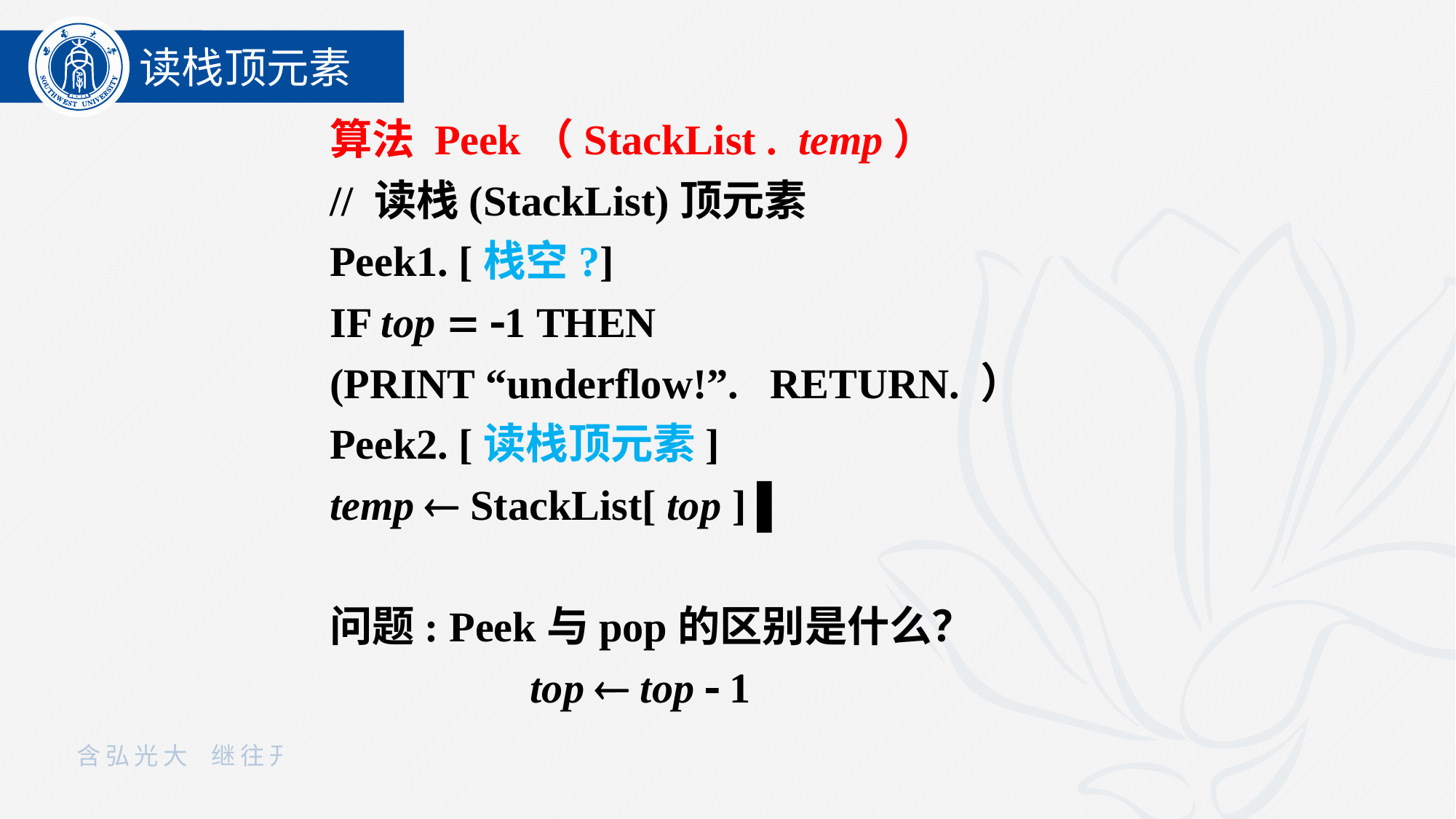

读栈顶元素
算法 Peek（StackList .  temp）
// 读栈(StackList)顶元素
Peek1. [栈空?]
IF top = −1 THEN
(PRINT “underflow!”.   RETURN. ）
Peek2. [读栈顶元素]
temp ← StackList[ top ] ▌

问题: Peek与pop的区别是什么？
                   top ← top − 1